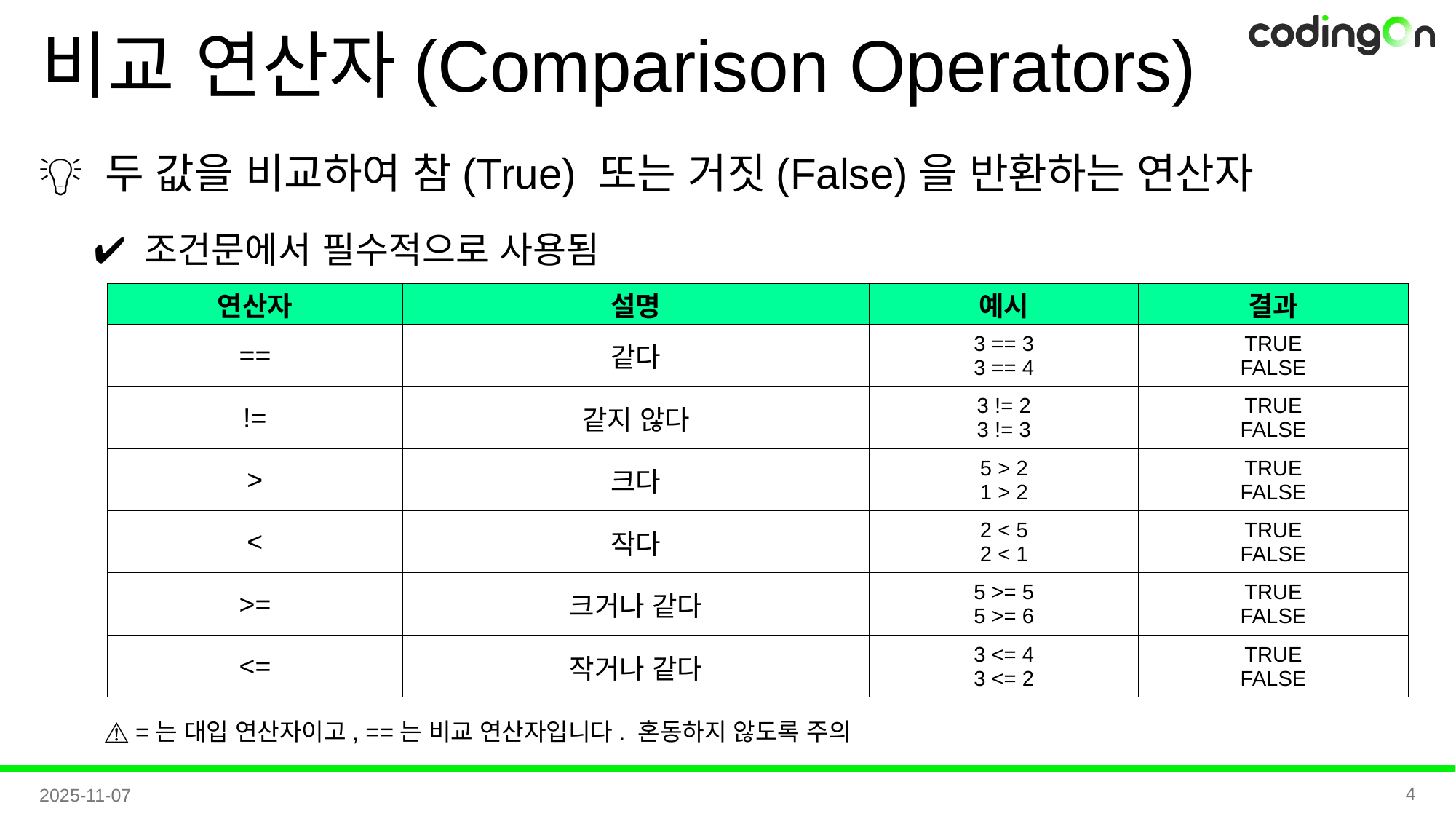

# 비교 연산자(Comparison Operators)
💡 두 값을 비교하여 참(True) 또는 거짓(False)을 반환하는 연산자
✔️ 조건문에서 필수적으로 사용됨
| 연산자 | 설명 | 예시 | 결과 |
| --- | --- | --- | --- |
| == | 같다 | 3 == 3 3 == 4 | TRUE FALSE |
| != | 같지 않다 | 3 != 2 3 != 3 | TRUE FALSE |
| > | 크다 | 5 > 2 1 > 2 | TRUE FALSE |
| < | 작다 | 2 < 5 2 < 1 | TRUE FALSE |
| >= | 크거나 같다 | 5 >= 5 5 >= 6 | TRUE FALSE |
| <= | 작거나 같다 | 3 <= 4 3 <= 2 | TRUE FALSE |
⚠️ =는 대입 연산자이고, ==는 비교 연산자입니다. 혼동하지 않도록 주의
4
2025-11-07